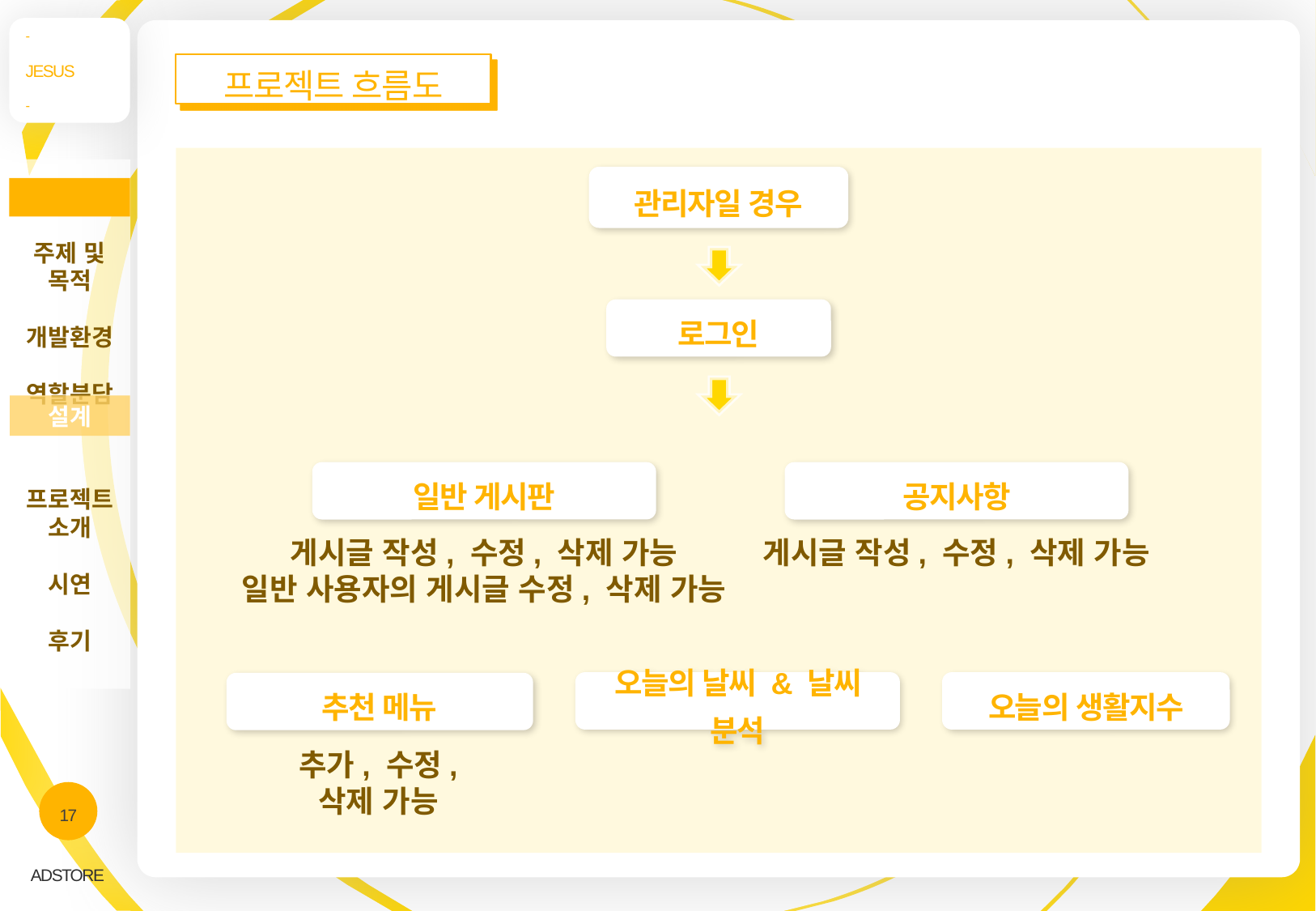

-
JESUS
-
프로젝트 흐름도

주제 및 목적

개발환경

역할분담

프로젝트 소개

시연

후기

관리자일 경우
INDEX

로그인

설계
일반 게시판
게시글 작성, 수정, 삭제 가능
일반 사용자의 게시글 수정, 삭제 가능
공지사항
게시글 작성, 수정, 삭제 가능
오늘의 날씨 & 날씨 분석
오늘의 생활지수
추천 메뉴
추가, 수정, 삭제 가능
17
ADSTORE